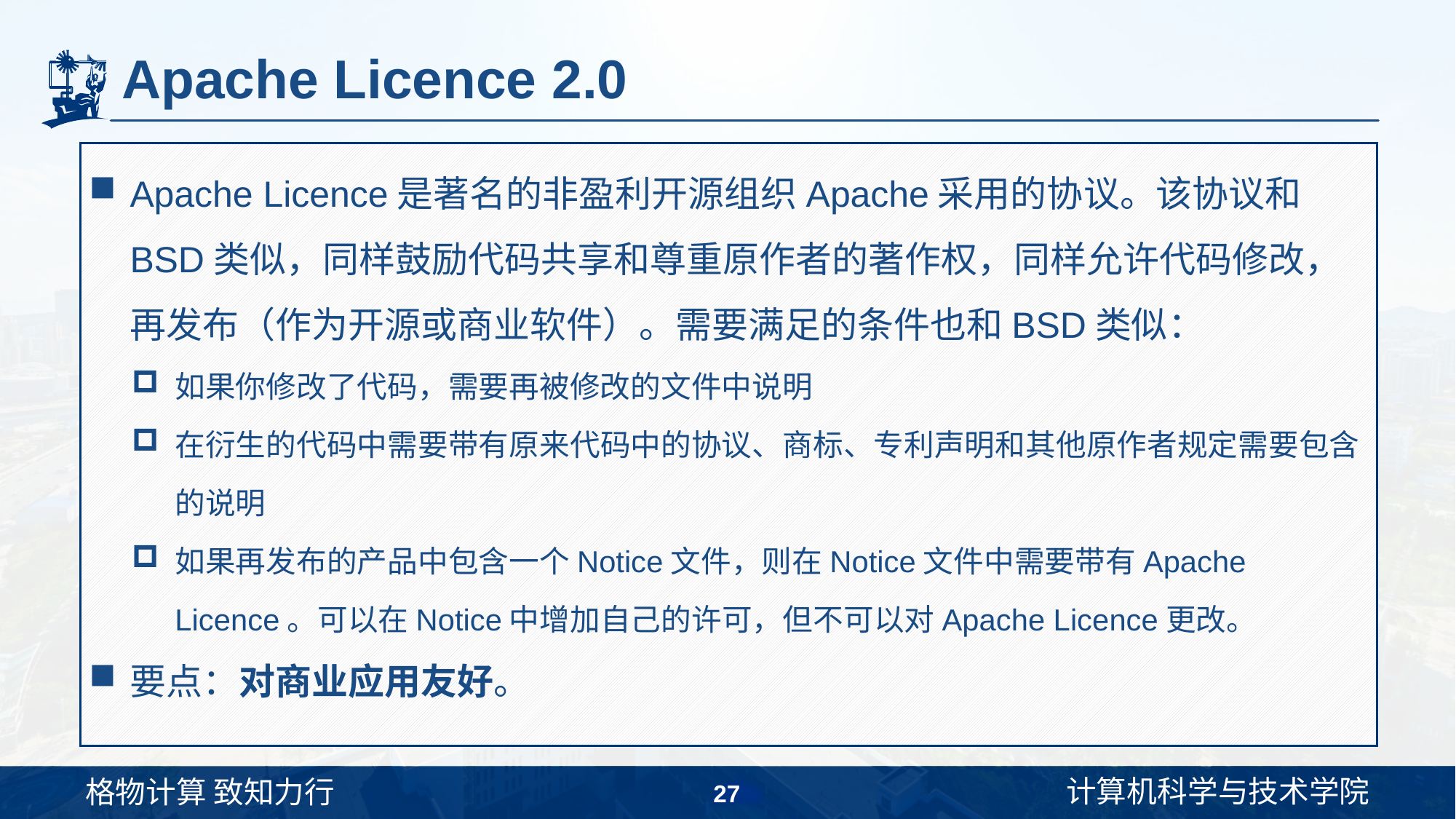

# Apache Licence 2.0
Apache Licence是著名的非盈利开源组织Apache采用的协议。该协议和BSD类似，同样鼓励代码共享和尊重原作者的著作权，同样允许代码修改，再发布（作为开源或商业软件）。需要满足的条件也和BSD类似：
如果你修改了代码，需要再被修改的文件中说明
在衍生的代码中需要带有原来代码中的协议、商标、专利声明和其他原作者规定需要包含的说明
如果再发布的产品中包含一个Notice文件，则在Notice文件中需要带有Apache Licence。可以在Notice中增加自己的许可，但不可以对Apache Licence更改。
要点：对商业应用友好。
27